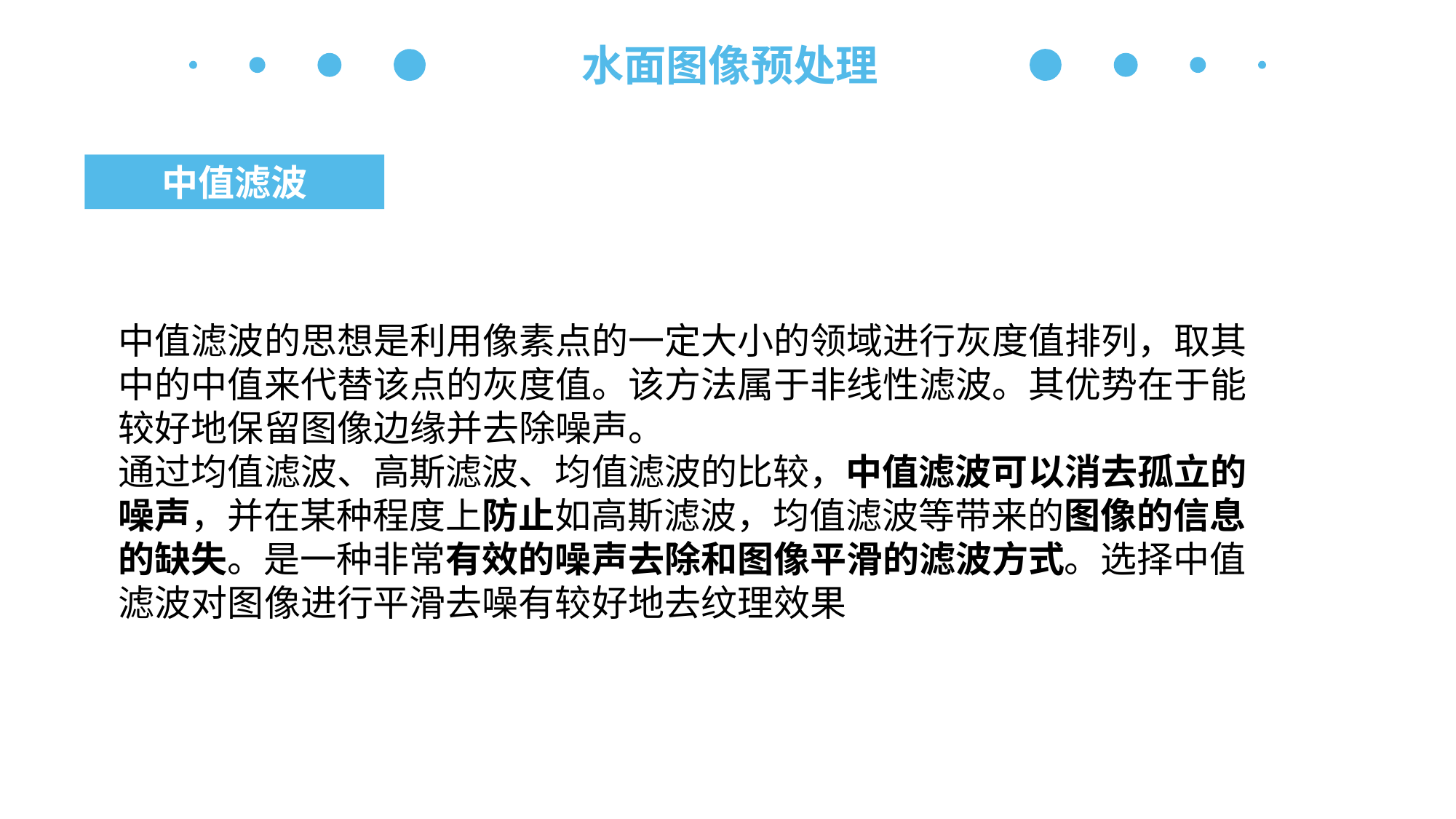

水面图像预处理

中值滤波
中值滤波的思想是利用像素点的一定大小的领域进行灰度值排列，取其中的中值来代替该点的灰度值。该方法属于非线性滤波。其优势在于能较好地保留图像边缘并去除噪声。
通过均值滤波、高斯滤波、均值滤波的比较，中值滤波可以消去孤立的噪声，并在某种程度上防止如高斯滤波，均值滤波等带来的图像的信息的缺失。是一种非常有效的噪声去除和图像平滑的滤波方式。选择中值滤波对图像进行平滑去噪有较好地去纹理效果